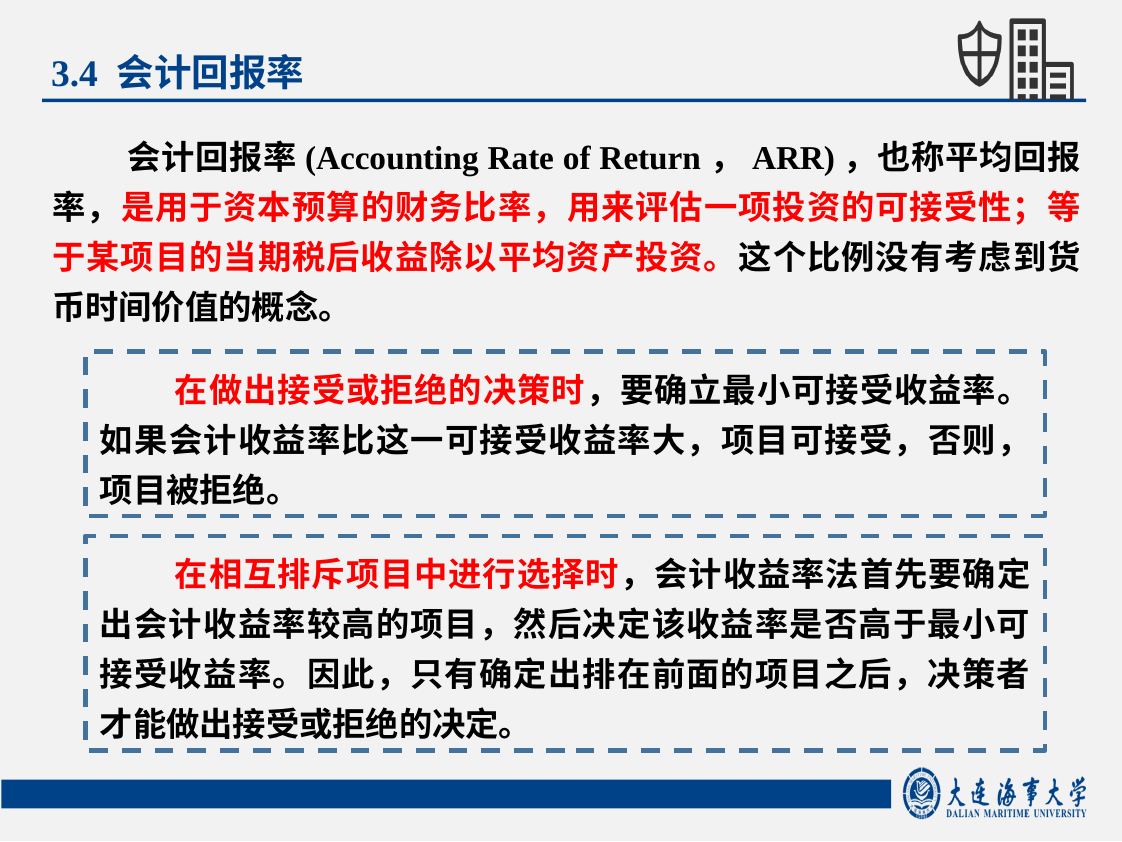

3.4 会计回报率
会计回报率(Accounting Rate of Return，ARR)，也称平均回报率，是用于资本预算的财务比率，用来评估一项投资的可接受性；等于某项目的当期税后收益除以平均资产投资。这个比例没有考虑到货币时间价值的概念。
在做出接受或拒绝的决策时，要确立最小可接受收益率。如果会计收益率比这一可接受收益率大，项目可接受，否则，项目被拒绝。
在相互排斥项目中进行选择时，会计收益率法首先要确定出会计收益率较高的项目，然后决定该收益率是否高于最小可接受收益率。因此，只有确定出排在前面的项目之后，决策者才能做出接受或拒绝的决定。